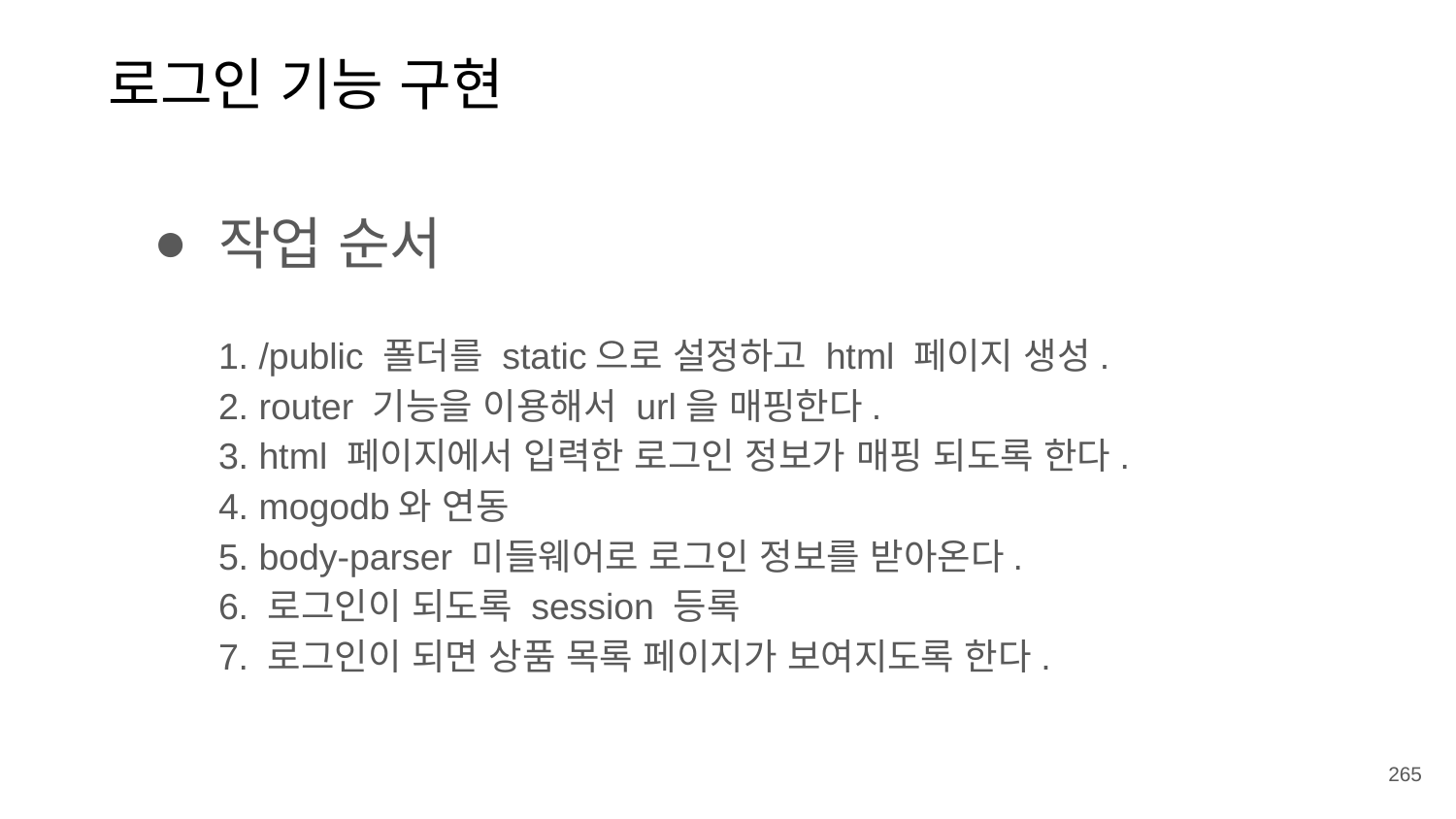

로그인 기능 구현
작업 순서

1. /public 폴더를 static으로 설정하고 html 페이지 생성.
2. router 기능을 이용해서 url을 매핑한다.
3. html 페이지에서 입력한 로그인 정보가 매핑 되도록 한다.
4. mogodb와 연동
5. body-parser 미들웨어로 로그인 정보를 받아온다.
6. 로그인이 되도록 session 등록
7. 로그인이 되면 상품 목록 페이지가 보여지도록 한다.
265